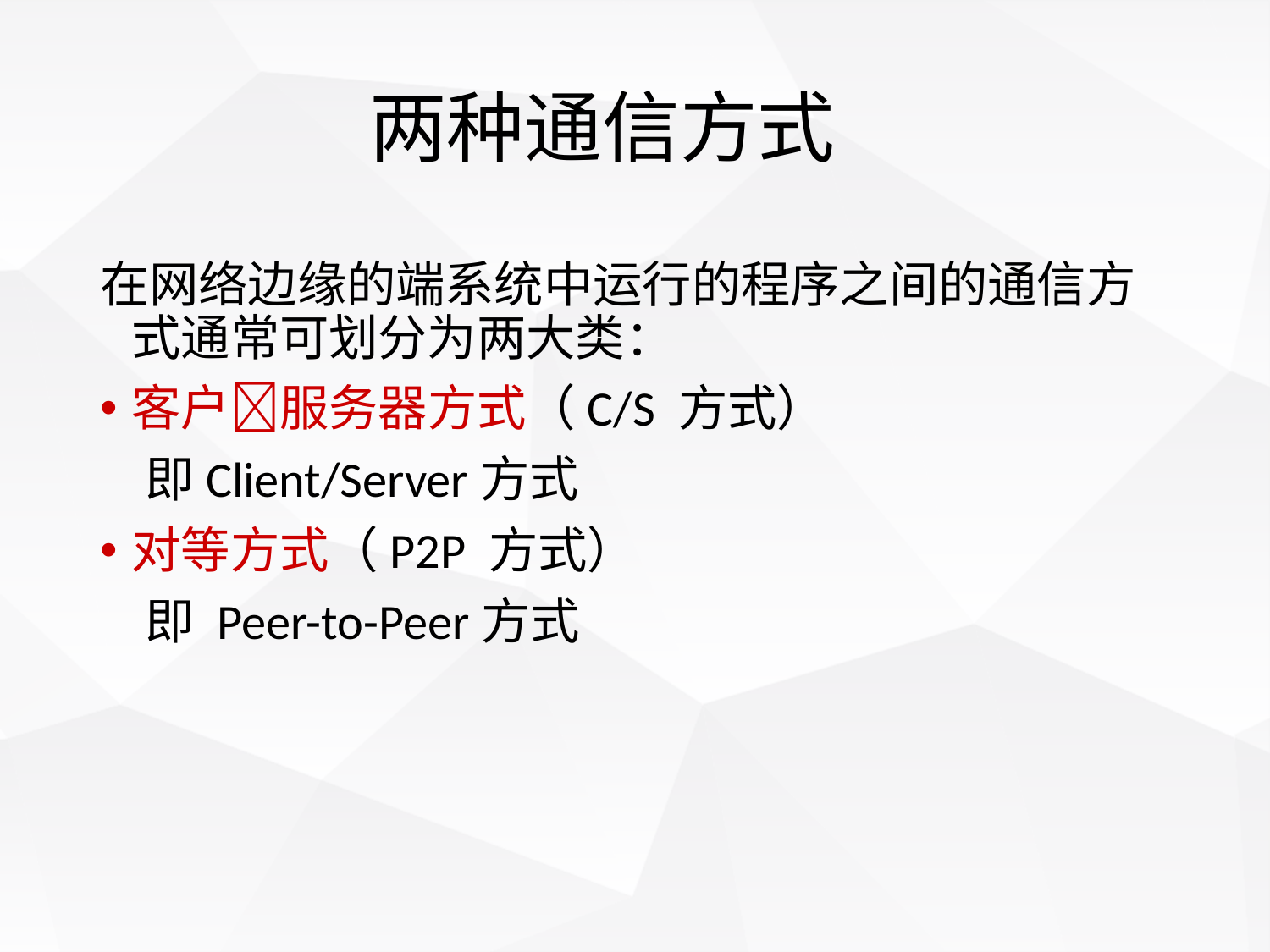

# 两种通信方式
在网络边缘的端系统中运行的程序之间的通信方式通常可划分为两大类：
客户−服务器方式（C/S 方式）
   即Client/Server方式
对等方式（P2P 方式）
   即 Peer-to-Peer方式